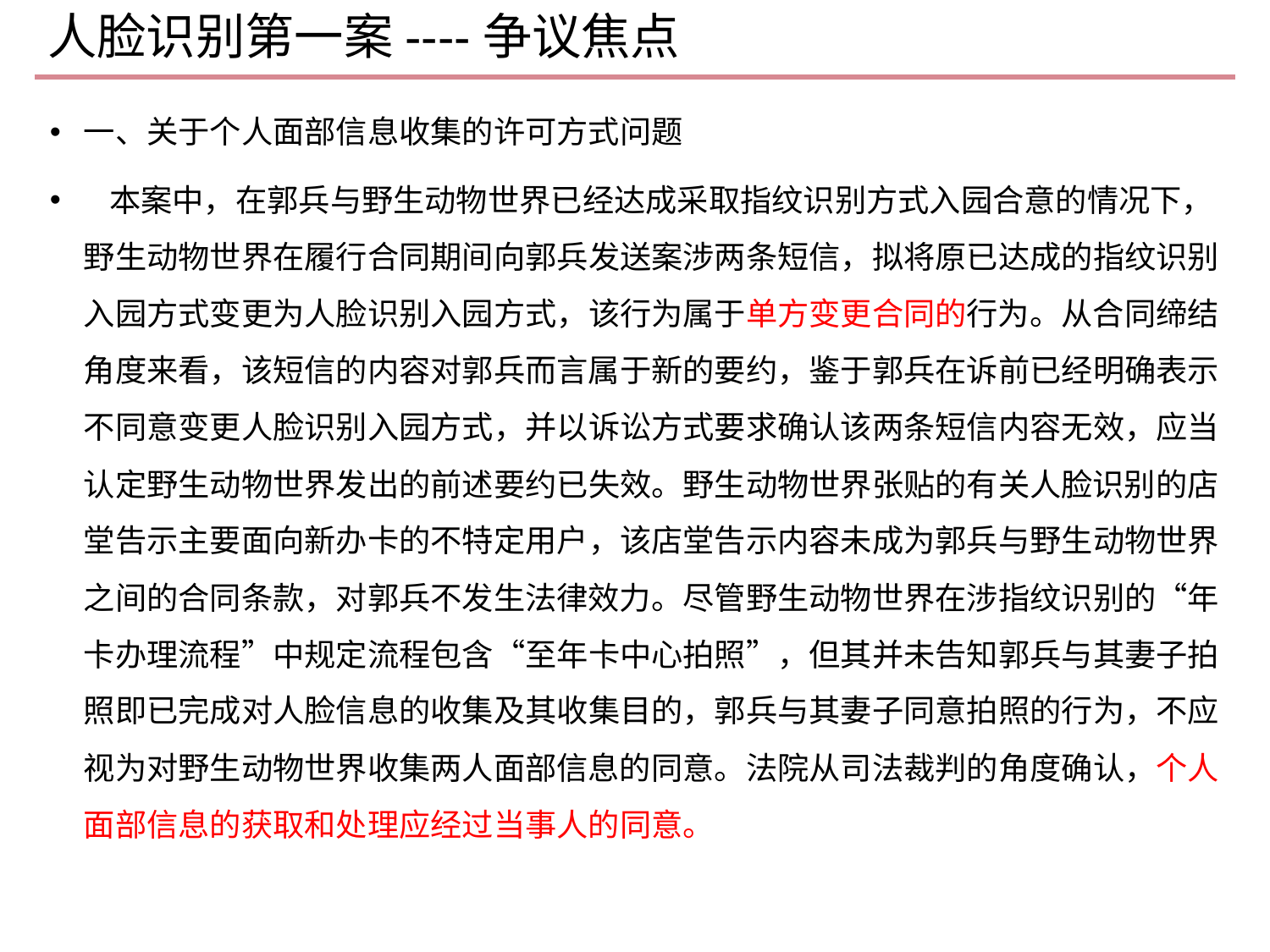

# 人脸识别第一案----争议焦点
一、关于个人面部信息收集的许可方式问题
   本案中，在郭兵与野生动物世界已经达成采取指纹识别方式入园合意的情况下，野生动物世界在履行合同期间向郭兵发送案涉两条短信，拟将原已达成的指纹识别入园方式变更为人脸识别入园方式，该行为属于单方变更合同的行为。从合同缔结角度来看，该短信的内容对郭兵而言属于新的要约，鉴于郭兵在诉前已经明确表示不同意变更人脸识别入园方式，并以诉讼方式要求确认该两条短信内容无效，应当认定野生动物世界发出的前述要约已失效。野生动物世界张贴的有关人脸识别的店堂告示主要面向新办卡的不特定用户，该店堂告示内容未成为郭兵与野生动物世界之间的合同条款，对郭兵不发生法律效力。尽管野生动物世界在涉指纹识别的“年卡办理流程”中规定流程包含“至年卡中心拍照”，但其并未告知郭兵与其妻子拍照即已完成对人脸信息的收集及其收集目的，郭兵与其妻子同意拍照的行为，不应视为对野生动物世界收集两人面部信息的同意。法院从司法裁判的角度确认，个人面部信息的获取和处理应经过当事人的同意。